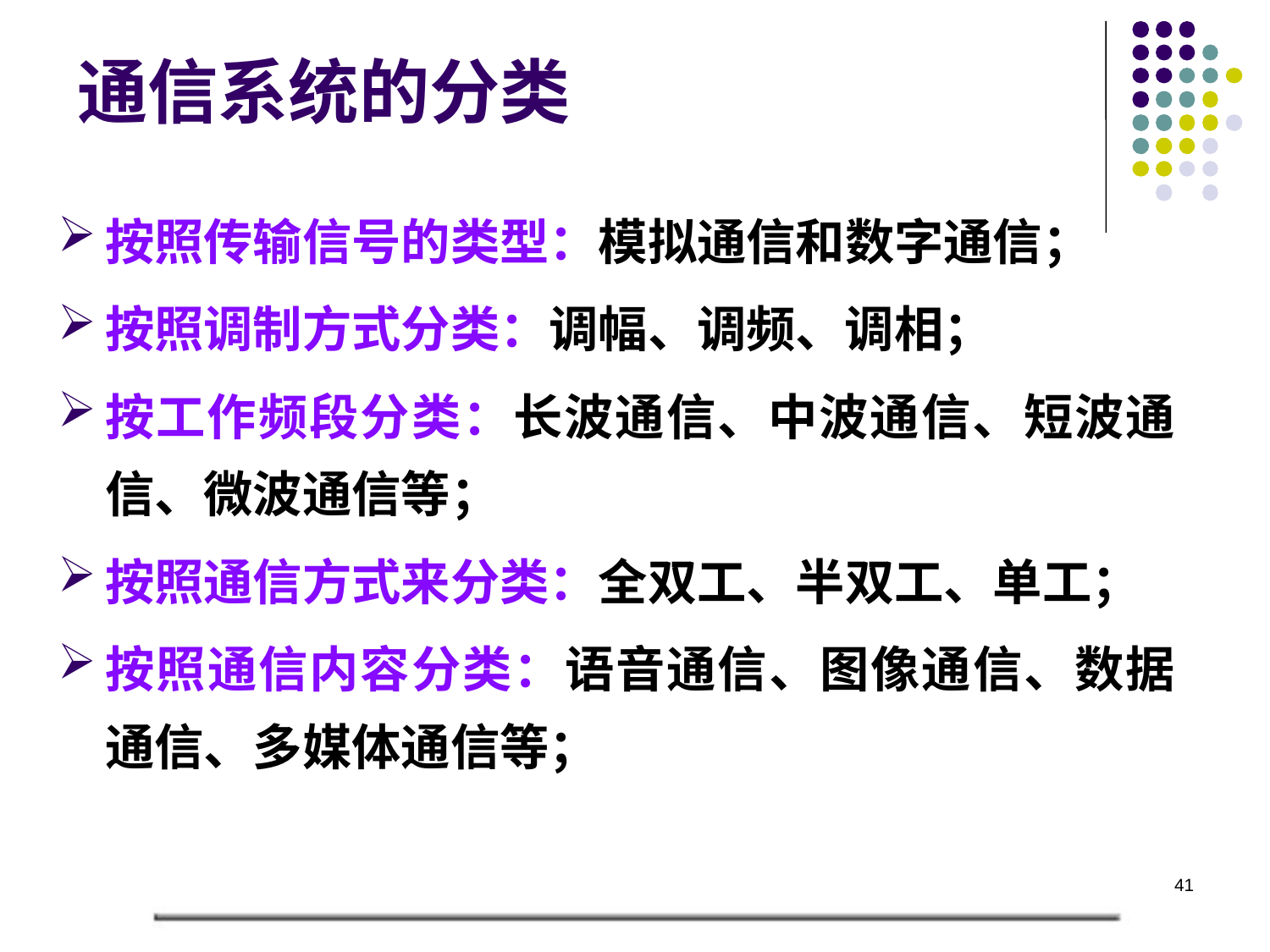

# 通信系统的分类
按照传输信号的类型：模拟通信和数字通信；
按照调制方式分类：调幅、调频、调相；
按工作频段分类：长波通信、中波通信、短波通信、微波通信等；
按照通信方式来分类：全双工、半双工、单工；
按照通信内容分类：语音通信、图像通信、数据通信、多媒体通信等；

41